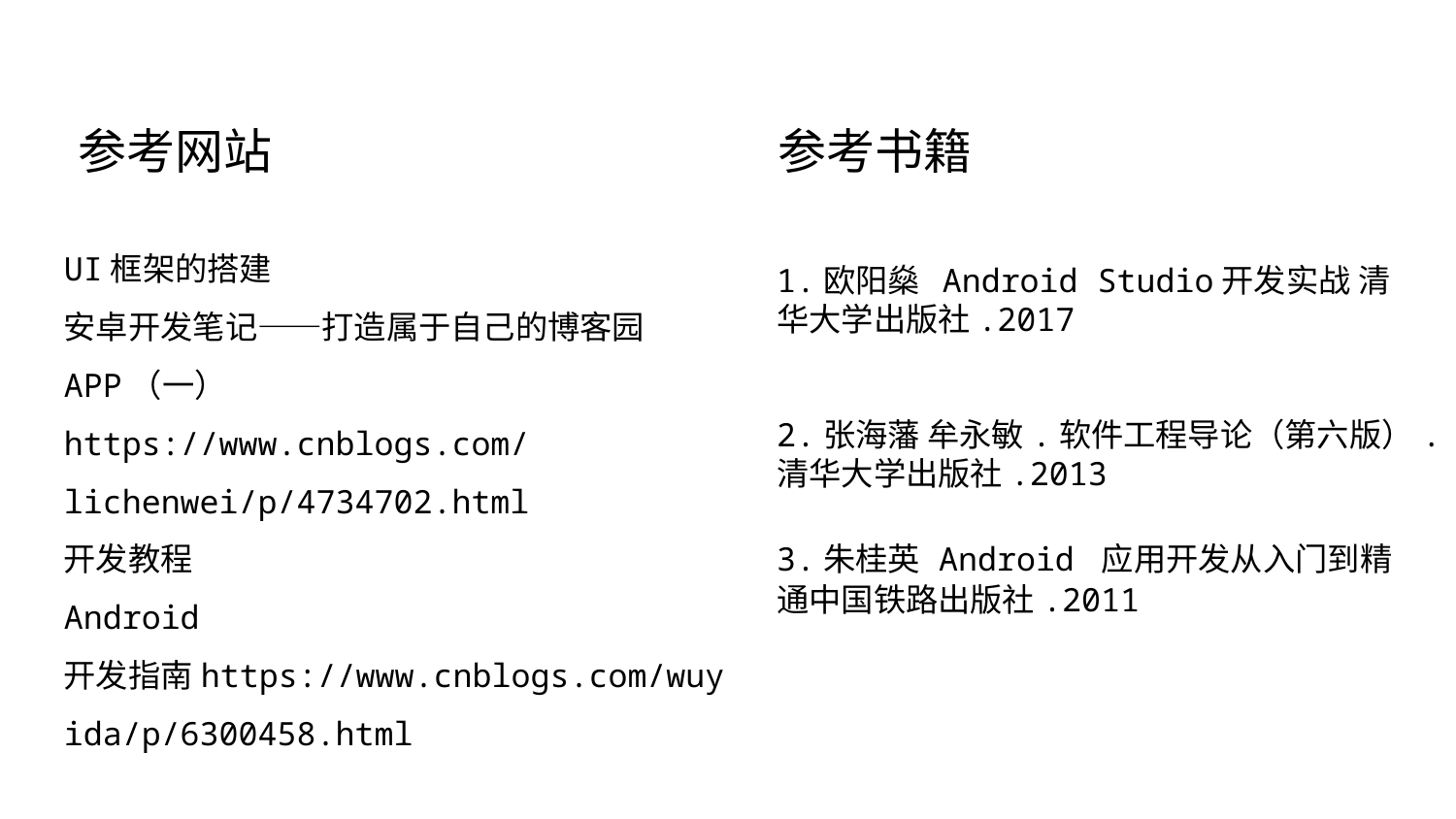

参考书籍
参考网站
UI框架的搭建
安卓开发笔记——打造属于自己的博客园APP（一）
https://www.cnblogs.com/lichenwei/p/4734702.html
开发教程
Android 开发指南https://www.cnblogs.com/wuyida/p/6300458.html

1.欧阳燊  Android Studio开发实战 清华大学出版社.2017

2.张海藩 牟永敏.软件工程导论（第六版）.清华大学出版社.2013

3.朱桂英 Android 应用开发从入门到精通中国铁路出版社.2011